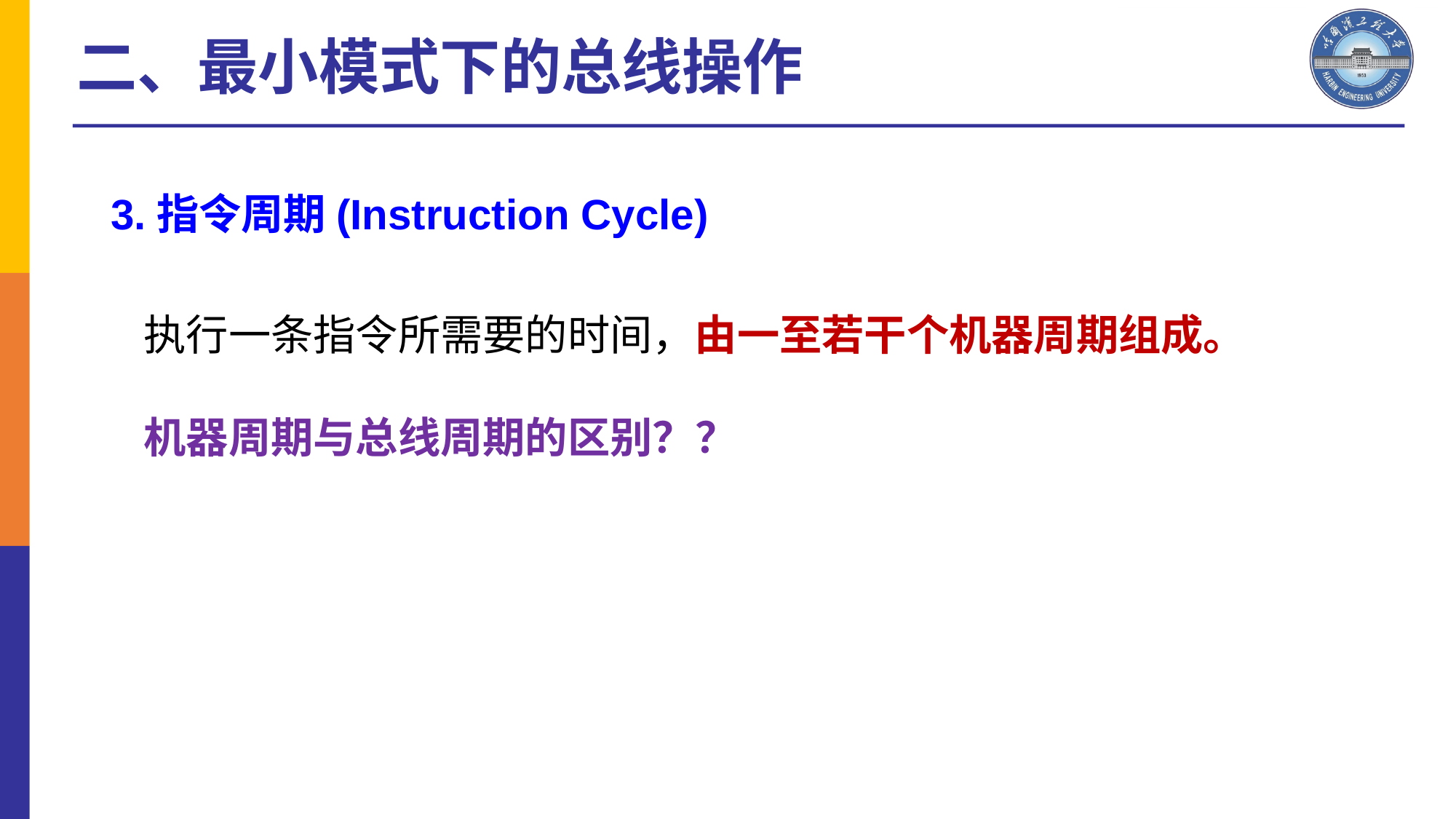

二、最小模式下的总线操作
3.指令周期(Instruction Cycle)
执行一条指令所需要的时间，由一至若干个机器周期组成。
机器周期与总线周期的区别？？